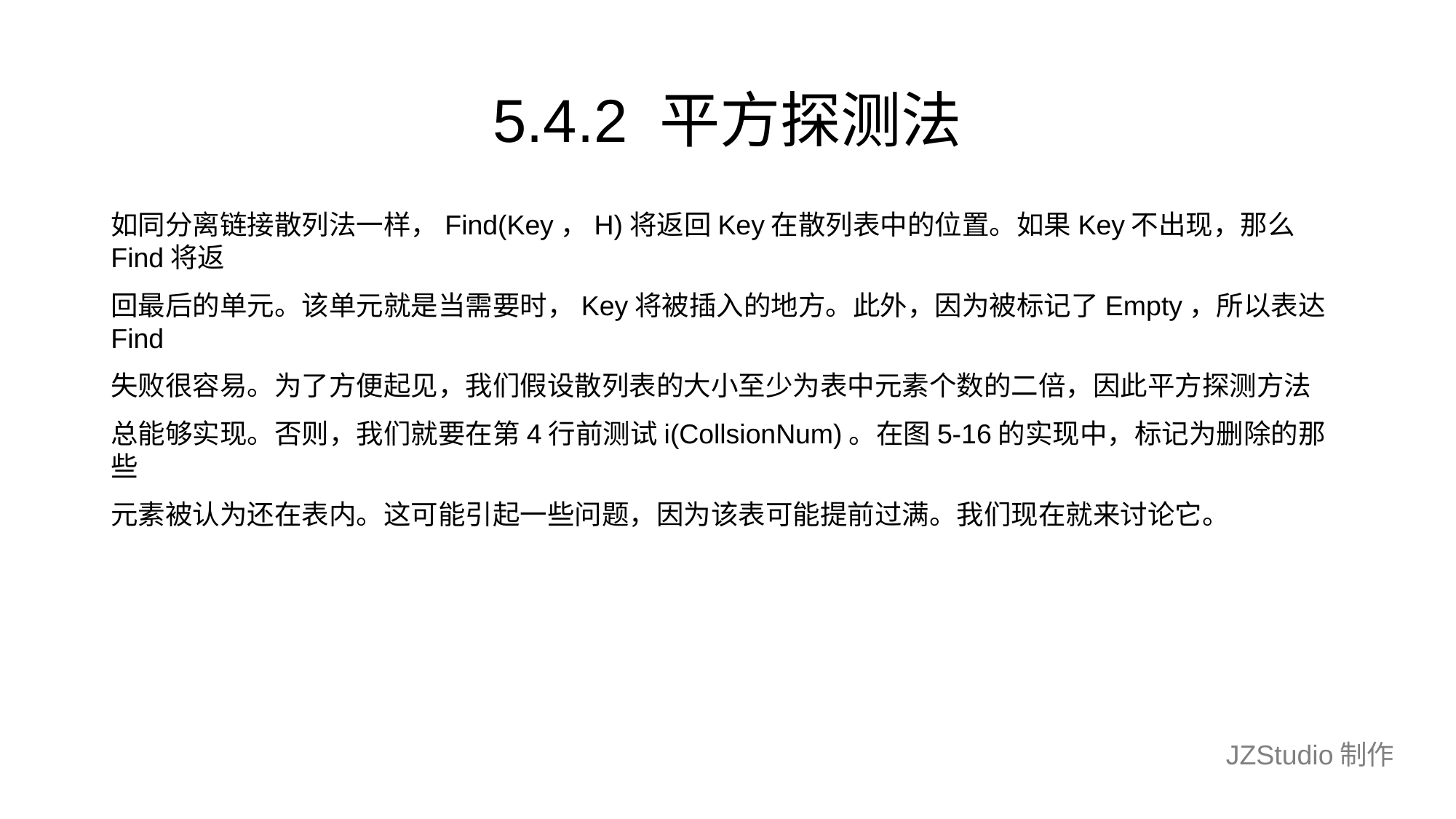

# 5.4.2 平方探测法
如同分离链接散列法一样，Find(Key，H)将返回Key在散列表中的位置。如果Key不出现，那么Find将返
回最后的单元。该单元就是当需要时，Key将被插入的地方。此外，因为被标记了Empty，所以表达Find
失败很容易。为了方便起见，我们假设散列表的大小至少为表中元素个数的二倍，因此平方探测方法
总能够实现。否则，我们就要在第4行前测试i(CollsionNum)。在图5-16的实现中，标记为删除的那些
元素被认为还在表内。这可能引起一些问题，因为该表可能提前过满。我们现在就来讨论它。